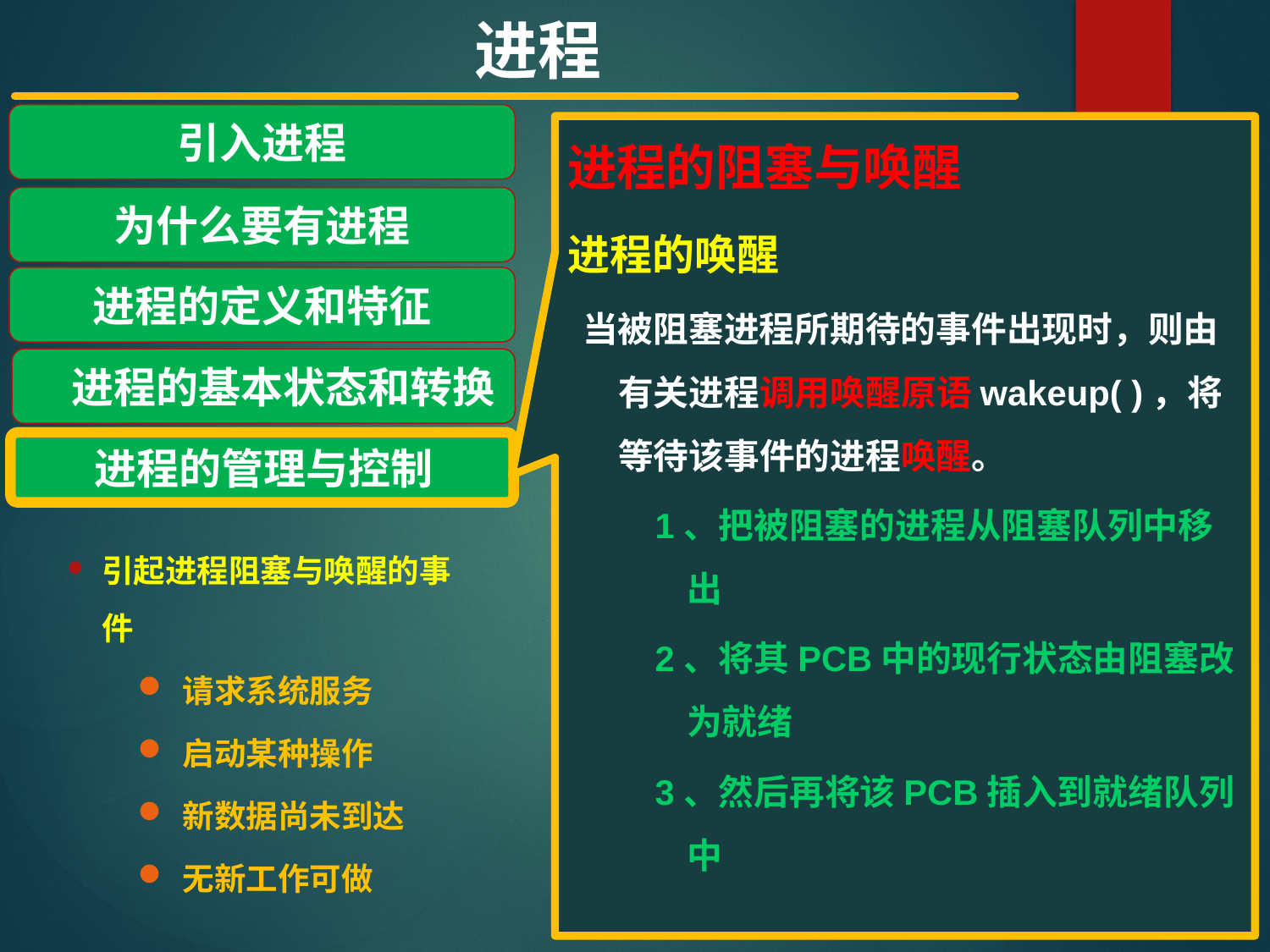

进程
引入进程
为什么要有进程
进程的定义和特征
   进程的基本状态和转换
进程的管理与控制
进程的阻塞与唤醒
进程的唤醒
当被阻塞进程所期待的事件出现时，则由有关进程调用唤醒原语wakeup( )，将等待该事件的进程唤醒。
1、把被阻塞的进程从阻塞队列中移出
2、将其PCB中的现行状态由阻塞改为就绪
3、然后再将该PCB插入到就绪队列中

引起进程阻塞与唤醒的事件
 请求系统服务
 启动某种操作
 新数据尚未到达
 无新工作可做